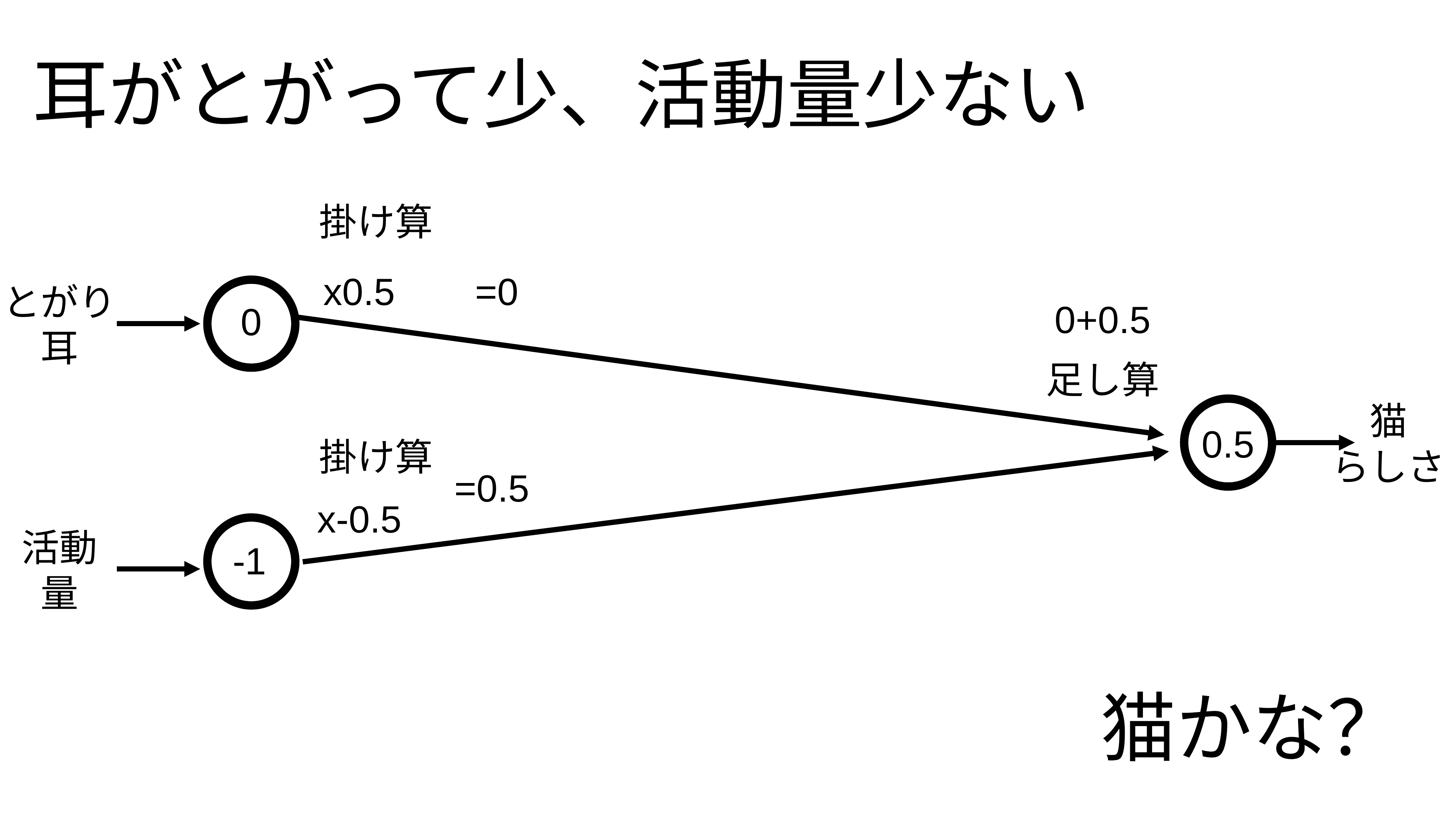

耳がとがって少、活動量少ない
掛け算
x0.5
=0
とがり
耳

0+0.5
0

足し算
猫
らしさ

0.5
掛け算

=0.5
x-0.5
活動
量

-1

猫かな？